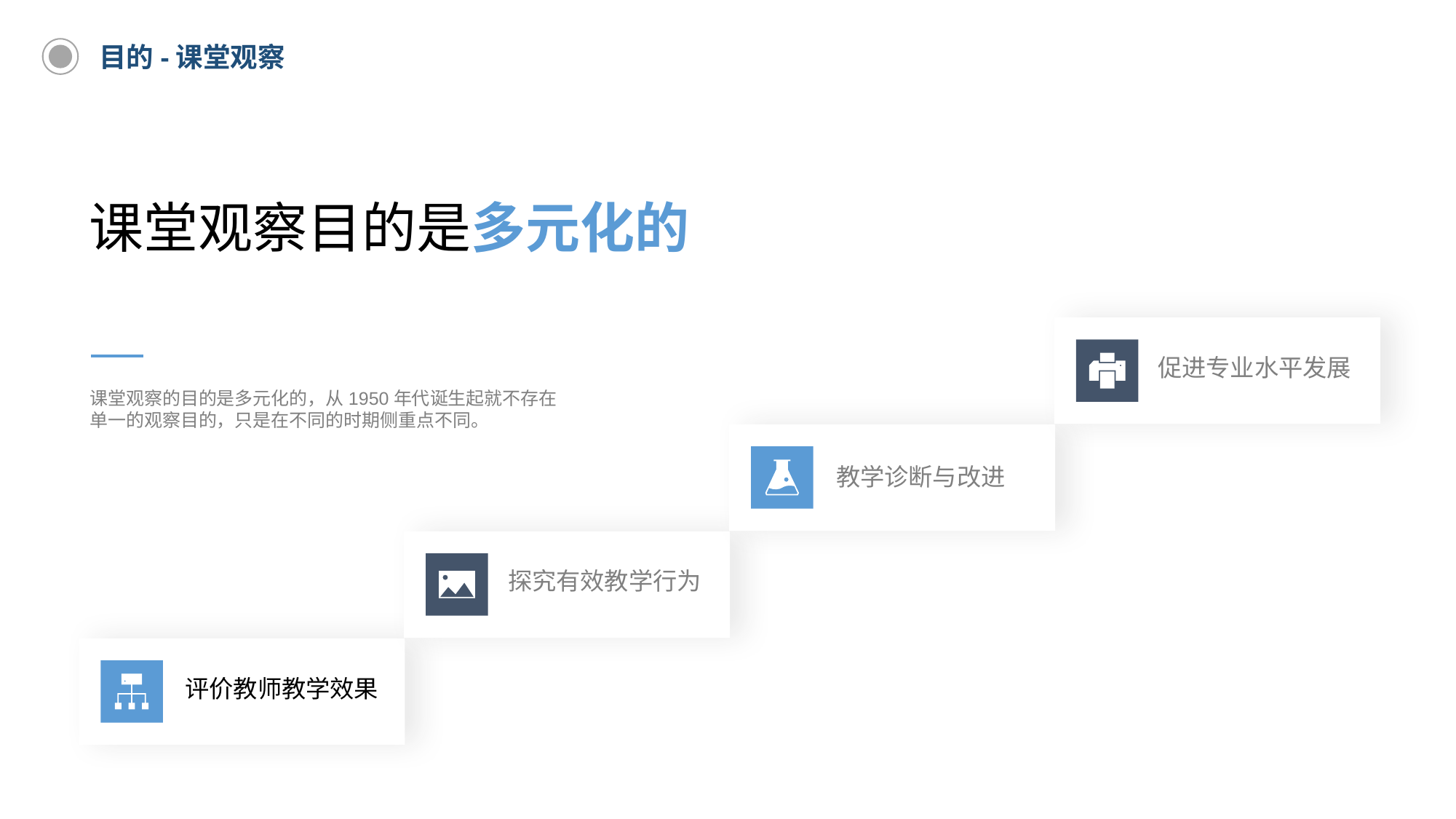

目的-课堂观察

课堂观察目的是多元化的

课堂观察的目的是多元化的，从1950年代诞生起就不存在单一的观察目的，只是在不同的时期侧重点不同。

探究有效教学行为

评价教师教学效果

促进专业水平发展
教学诊断与改进